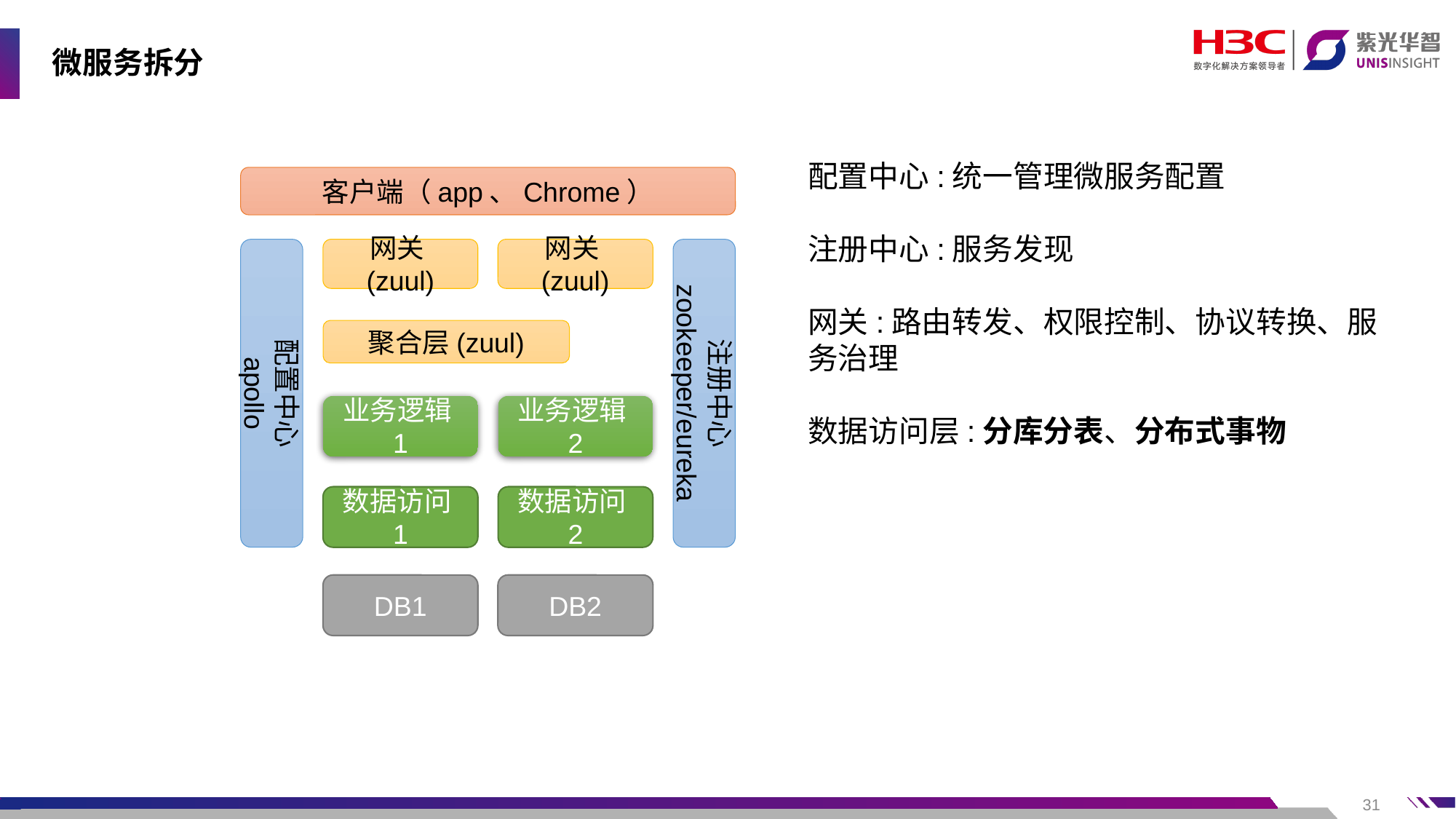

# 微服务拆分
配置中心:统一管理微服务配置
注册中心:服务发现
网关:路由转发、权限控制、协议转换、服务治理

数据访问层:分库分表、分布式事物
客户端（app、Chrome）
配置中心
apollo
网关(zuul)
网关(zuul)
注册中心
zookeeper/eureka
聚合层(zuul)
业务逻辑1
业务逻辑2
数据访问1
数据访问2
DB1
DB2